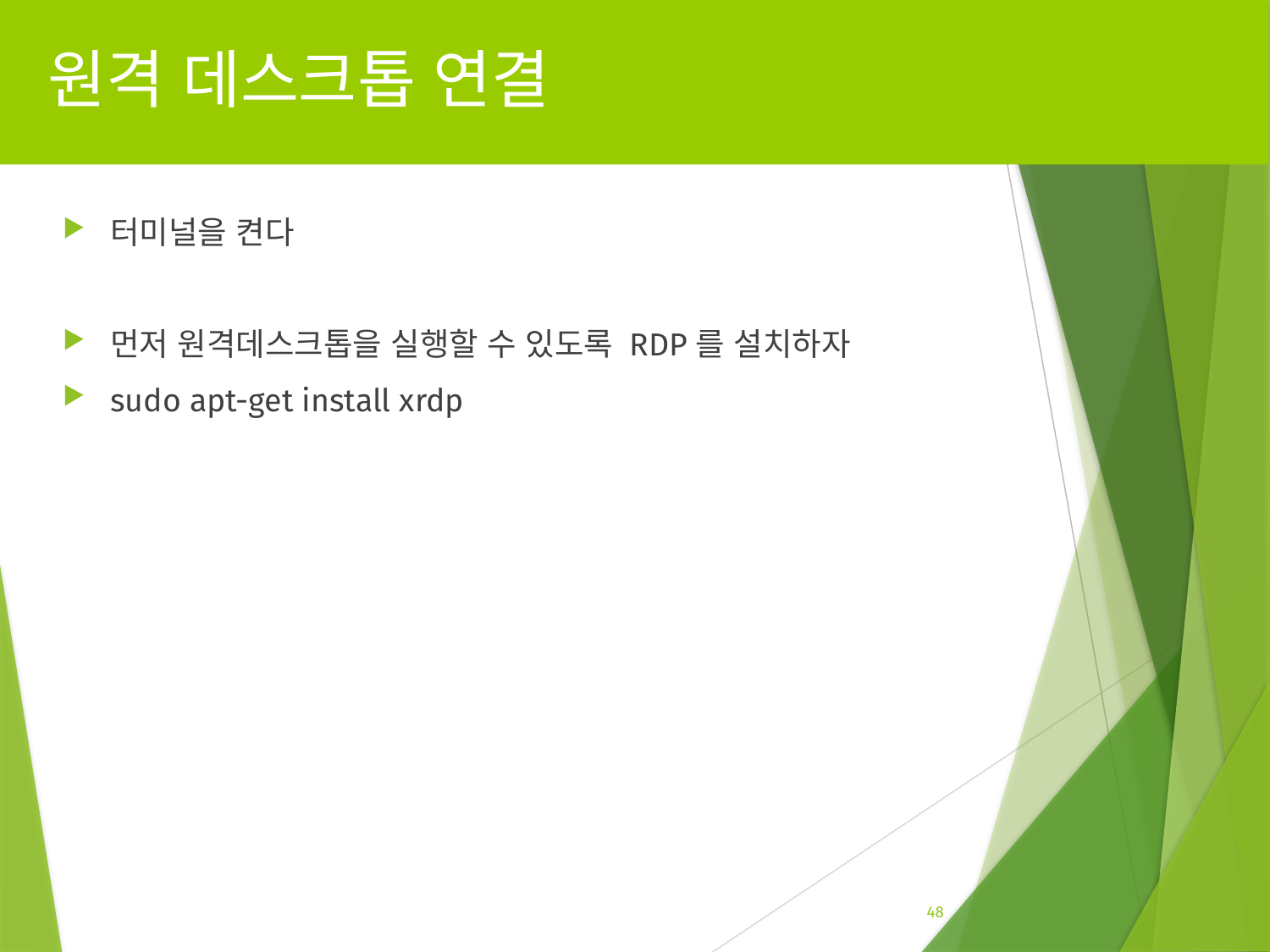

# 원격 데스크톱 연결
터미널을 켠다

먼저 원격데스크톱을 실행할 수 있도록 RDP를 설치하자
sudo apt-get install xrdp
48